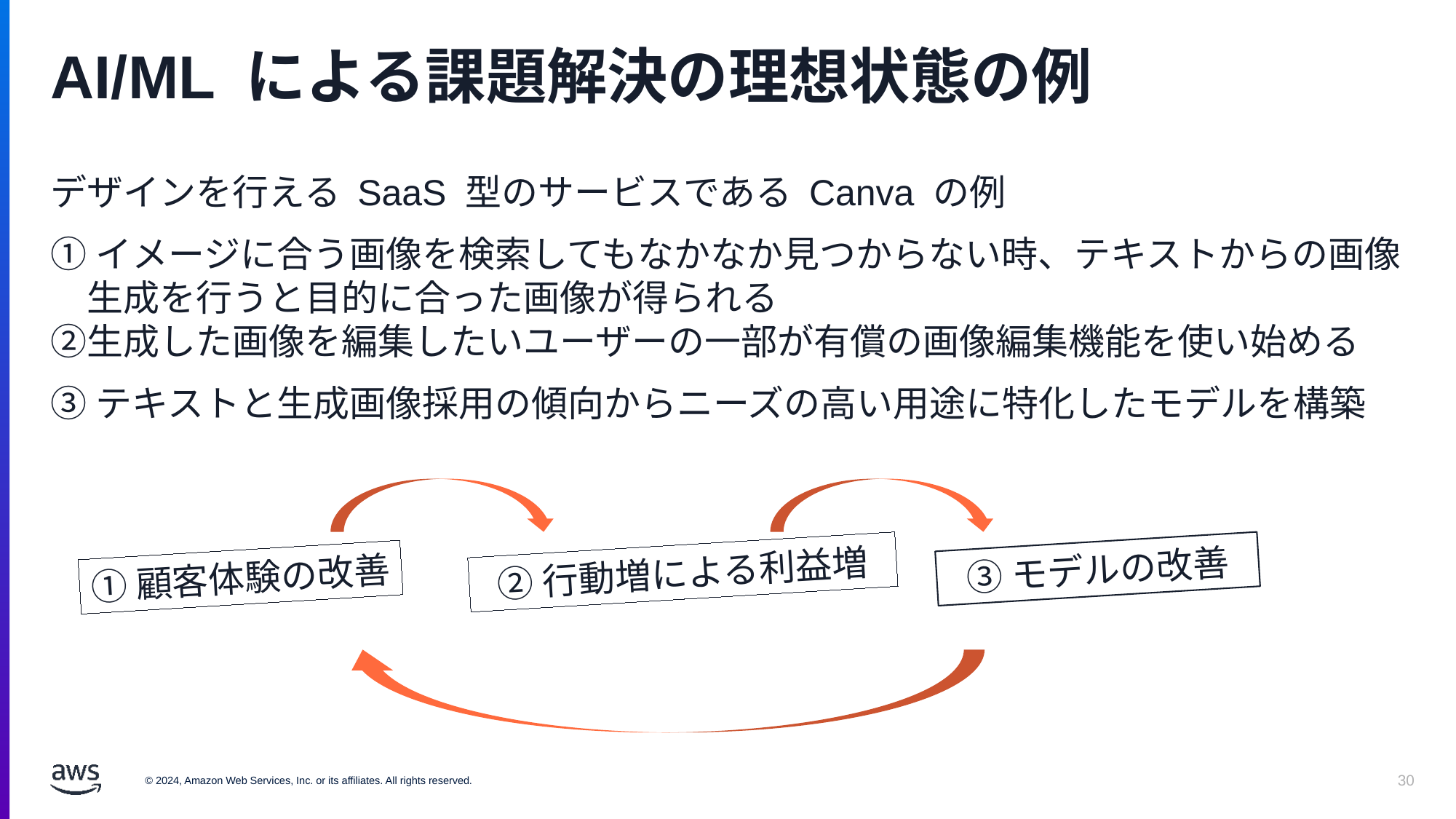

# AI/ML による課題解決の理想状態の例
デザインを行える SaaS 型のサービスである Canva の例
①イメージに合う画像を検索してもなかなか見つからない時、テキストからの画像
　生成を行うと目的に合った画像が得られる
②生成した画像を編集したいユーザーの一部が有償の画像編集機能を使い始める
③テキストと生成画像採用の傾向からニーズの高い用途に特化したモデルを構築

③モデルの改善
②行動増による利益増
①顧客体験の改善

30